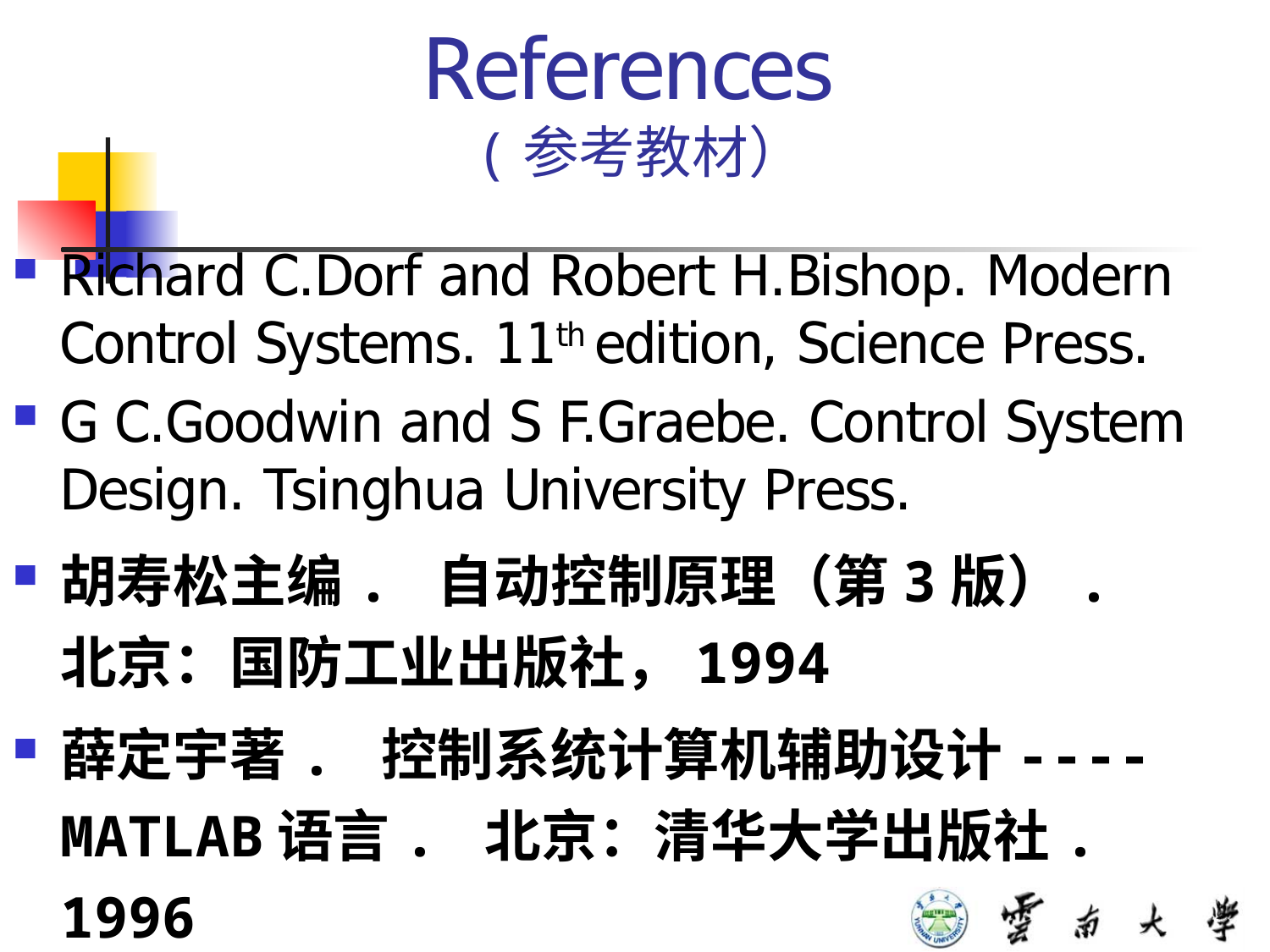

# References (参考教材）
Richard C.Dorf and Robert H.Bishop. Modern  Control Systems. 11th edition, Science Press.
G C.Goodwin and S F.Graebe. Control System Design. Tsinghua University Press.
胡寿松主编. 自动控制原理（第3版）. 北京：国防工业出版社，1994
薛定宇著. 控制系统计算机辅助设计---- MATLAB语言. 北京：清华大学出版社. 1996